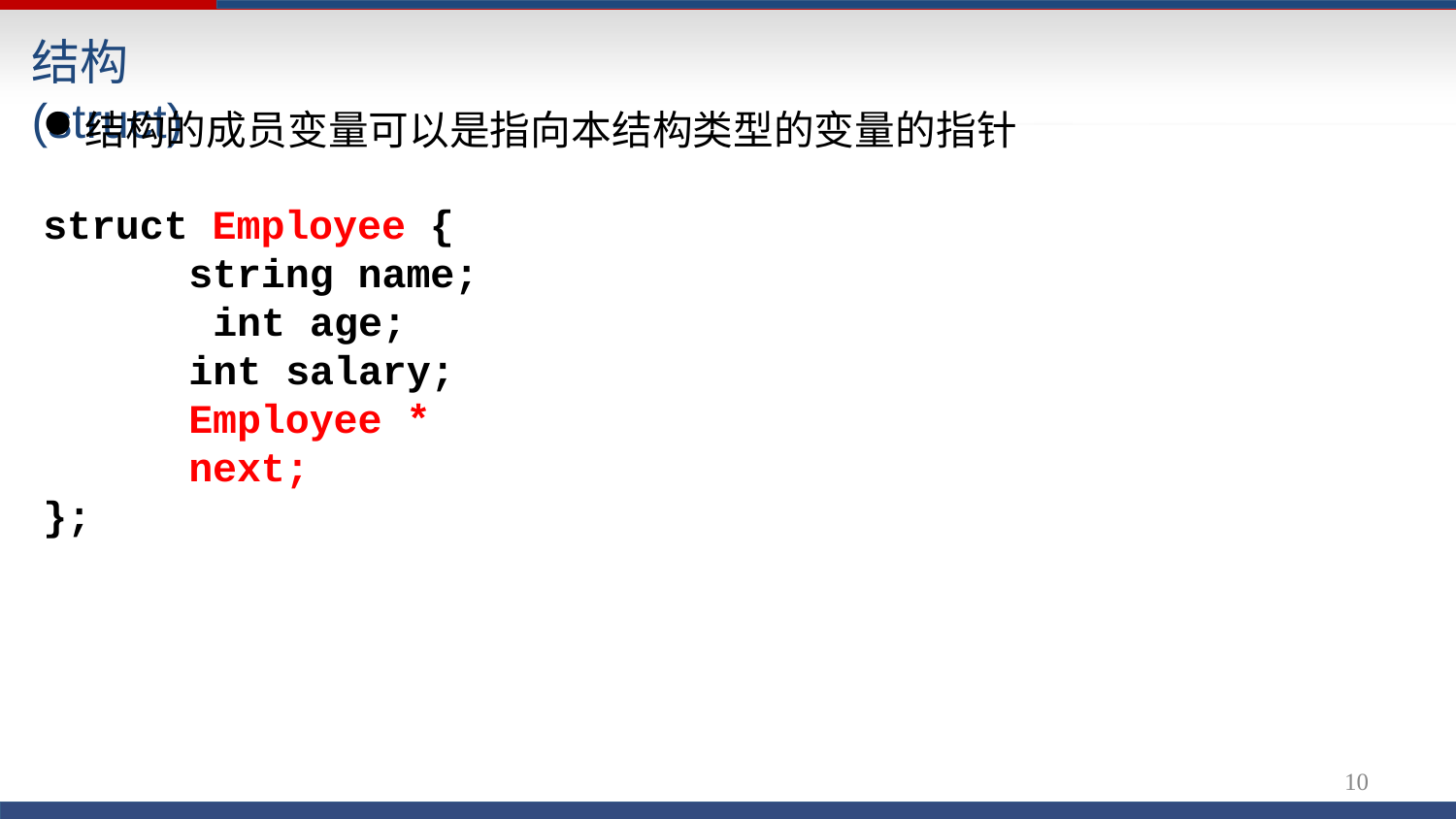

# 结构(struct)
结构的成员变量可以是指向本结构类型的变量的指针
struct Employee {
string name;  int age;
int salary;
Employee * next;
};
10